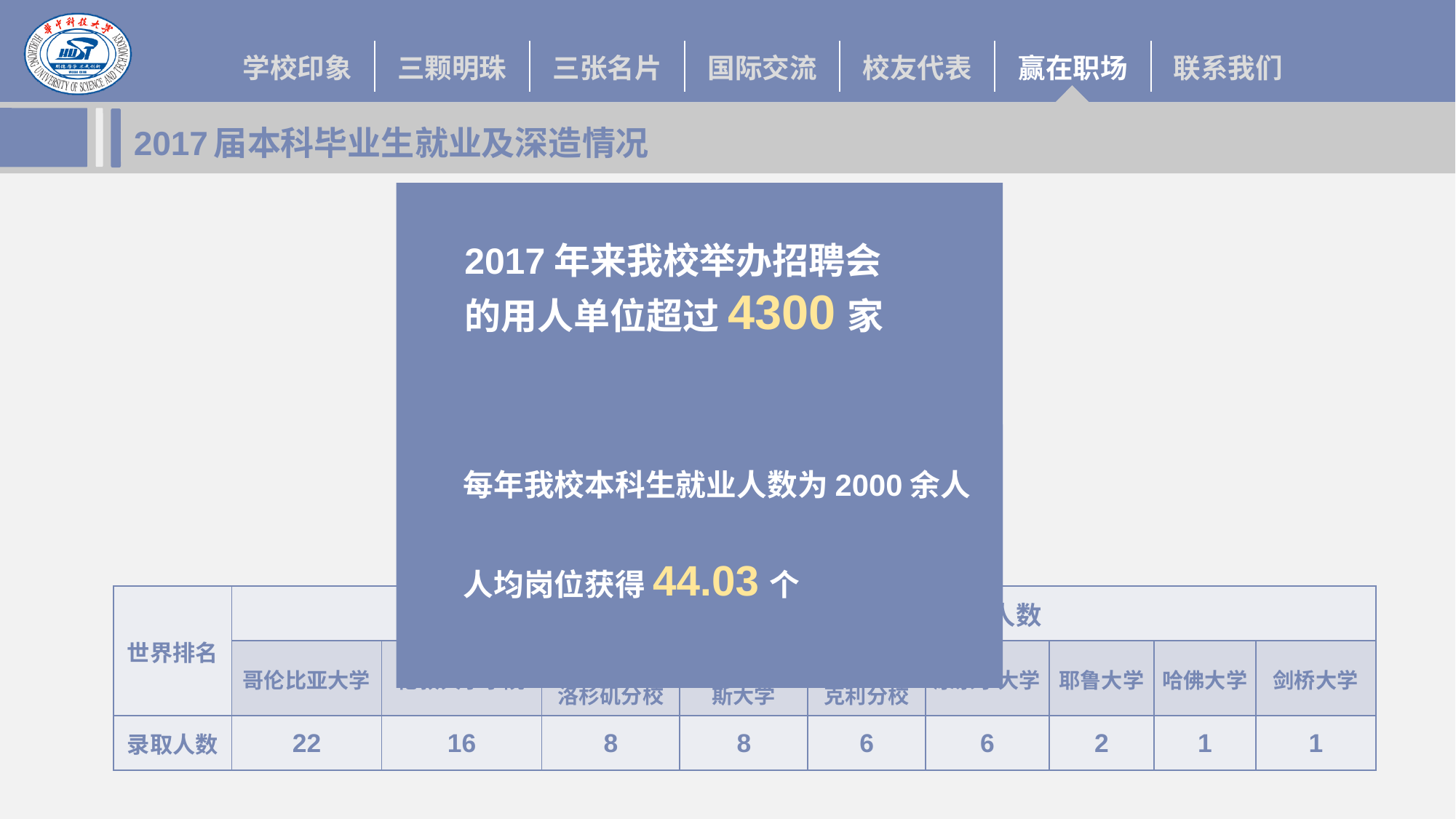

# 2017届本科毕业生就业及深造情况

2017年来我校举办招聘会
的用人单位超过4300家
每年我校本科生就业人数为2000余人
人均岗位获得44.03个
2017届本科毕业生就业结构

### Chart

| Category | 列1 |
|---|---|
| 就业 | 0.3658 |
| 升学 | 0.4339 |
| 出国（境） | 0.1423 |
| 其他 | 0.0575 |
2017届本科毕业生国外升学院校层次分布
| 世界排名 | 2017年ARWU世界大学学术排名前20人数 |  |  |  |  |  |  |  |  |
| --- | --- | --- | --- | --- | --- | --- | --- | --- | --- |
|  | 哥伦比亚大学 | 伦敦大学学院 | 加州大学 洛杉矶分校 | 约翰霍普金斯大学 | 加州大学伯克利分校 | 康奈尔大学 | 耶鲁大学 | 哈佛大学 | 剑桥大学 |
| 录取人数 | 22 | 16 | 8 | 8 | 6 | 6 | 2 | 1 | 1 |